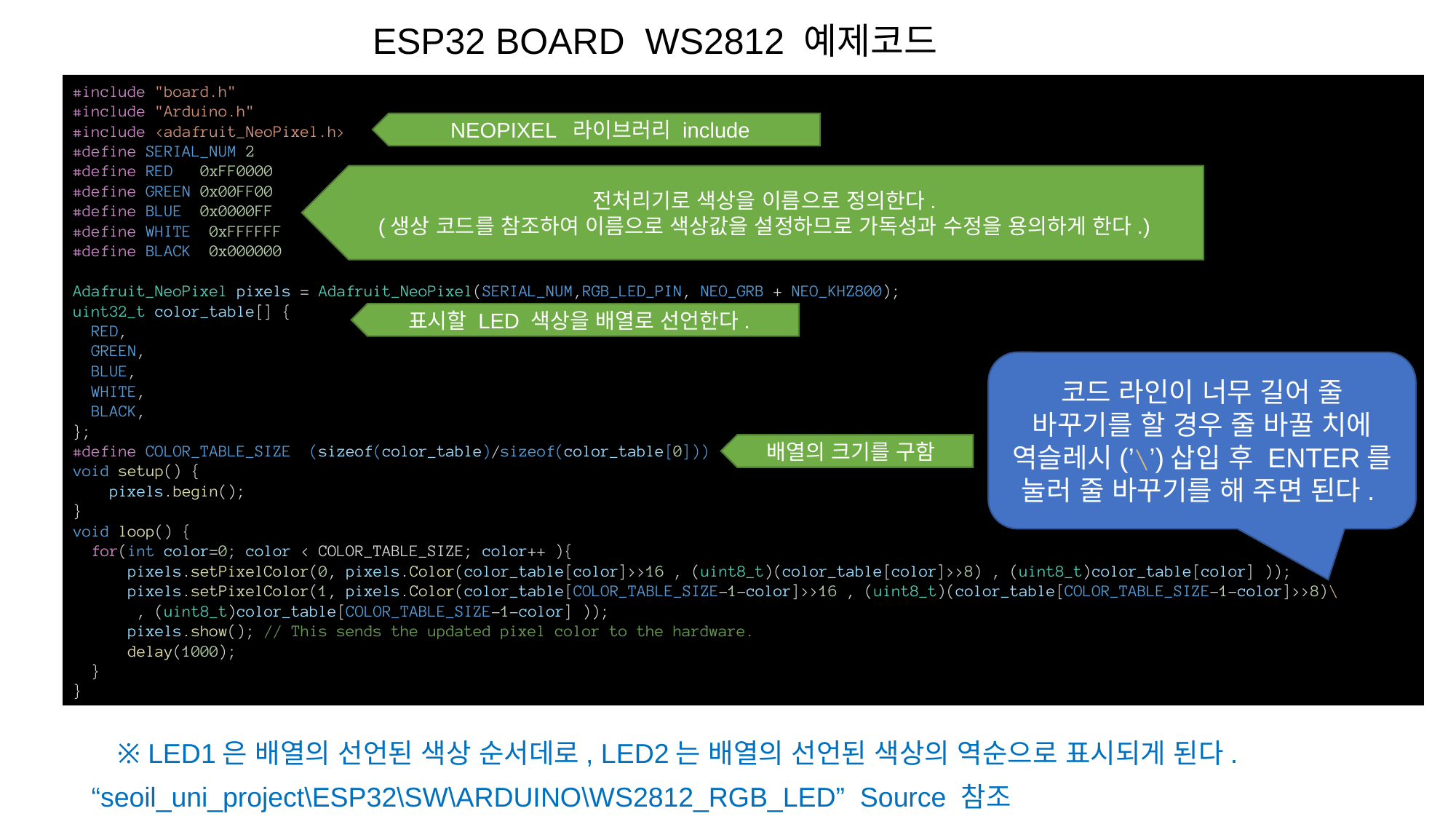

ESP32 BOARD  WS2812 예제코드
#include "board.h"
#include "Arduino.h"
#include <adafruit_NeoPixel.h>
#define SERIAL_NUM 2
#define RED   0xFF0000
#define GREEN 0x00FF00
#define BLUE  0x0000FF
#define WHITE  0xFFFFFF
#define BLACK  0x000000
Adafruit_NeoPixel pixels = Adafruit_NeoPixel(SERIAL_NUM,RGB_LED_PIN, NEO_GRB + NEO_KHZ800);
uint32_t color_table[] {
  RED,
  GREEN,
  BLUE,
  WHITE,
  BLACK,
};
#define COLOR_TABLE_SIZE  (sizeof(color_table)/sizeof(color_table[0]))
void setup() {
    pixels.begin();
}
void loop() {
  for(int color=0; color < COLOR_TABLE_SIZE; color++ ){
      pixels.setPixelColor(0, pixels.Color(color_table[color]>>16 , (uint8_t)(color_table[color]>>8) , (uint8_t)color_table[color] ));
      pixels.setPixelColor(1, pixels.Color(color_table[COLOR_TABLE_SIZE-1-color]>>16 , (uint8_t)(color_table[COLOR_TABLE_SIZE-1-color]>>8)\
       , (uint8_t)color_table[COLOR_TABLE_SIZE-1-color] ));
      pixels.show(); // This sends the updated pixel color to the hardware.
      delay(1000);
  }
}
NEOPIXEL  라이브러리 include
전처리기로 색상을 이름으로 정의한다.
(생상 코드를 참조하여 이름으로 색상값을 설정하므로 가독성과 수정을 용의하게 한다.)
표시할 LED 색상을 배열로 선언한다.
코드 라인이 너무 길어 줄 바꾸기를 할 경우 줄 바꿀 치에 역슬레시(’\’)삽입 후 ENTER를 눌러 줄 바꾸기를 해 주면 된다.
배열의 크기를 구함
※ LED1은 배열의 선언된 색상 순서데로, LED2는 배열의 선언된 색상의 역순으로 표시되게 된다.
“seoil_uni_project\ESP32\SW\ARDUINO\WS2812_RGB_LED”  Source 참조